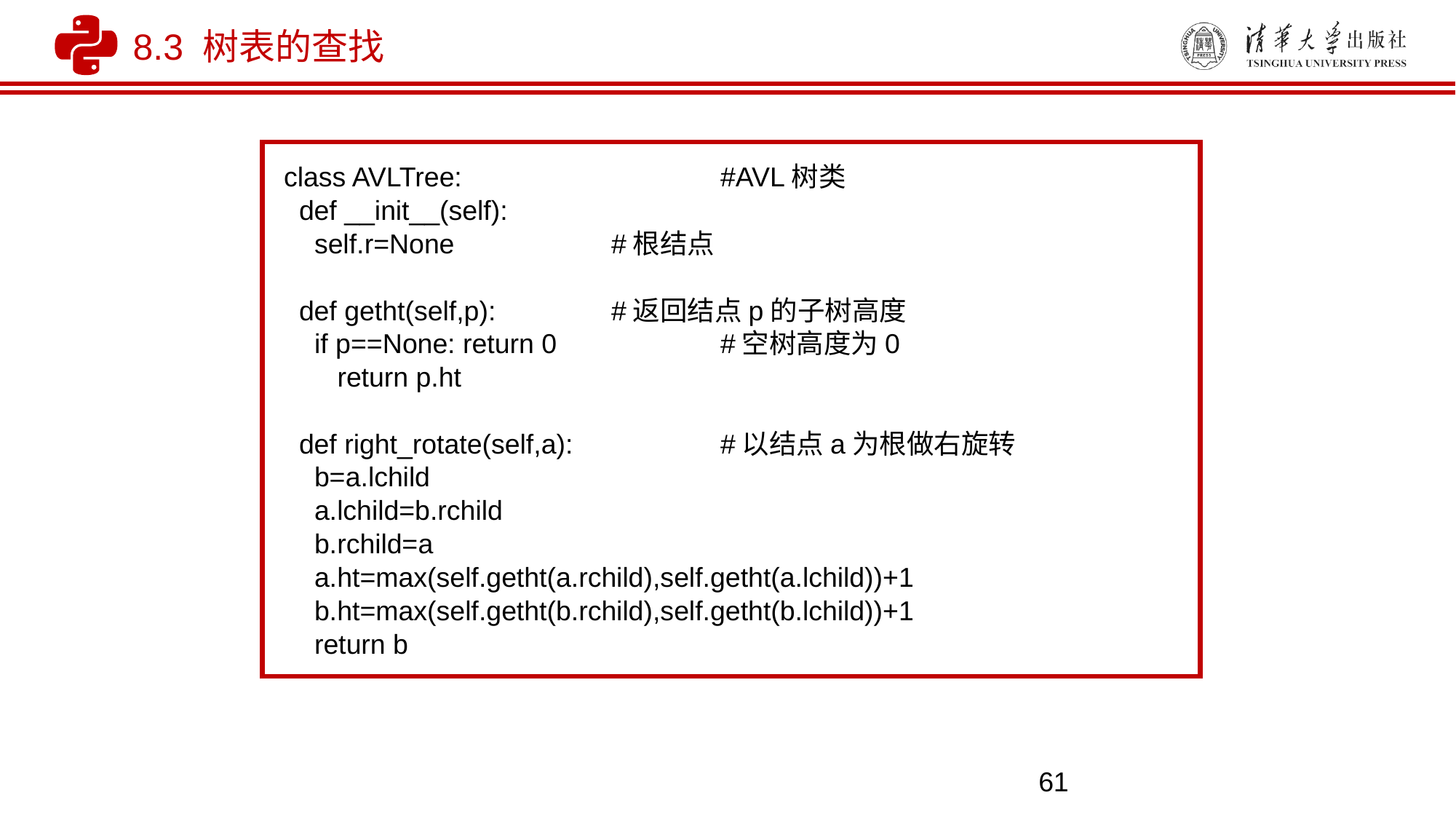

8.3 树表的查找
class AVLTree:                     	#AVL树类
  def __init__(self):
    self.r=None                  	#根结点

  def getht(self,p):               	#返回结点p的子树高度
    if p==None: return 0		#空树高度为0
       return p.ht

  def right_rotate(self,a):        	#以结点a为根做右旋转
    b=a.lchild
    a.lchild=b.rchild
    b.rchild=a
    a.ht=max(self.getht(a.rchild),self.getht(a.lchild))+1
    b.ht=max(self.getht(b.rchild),self.getht(b.lchild))+1
    return b
61